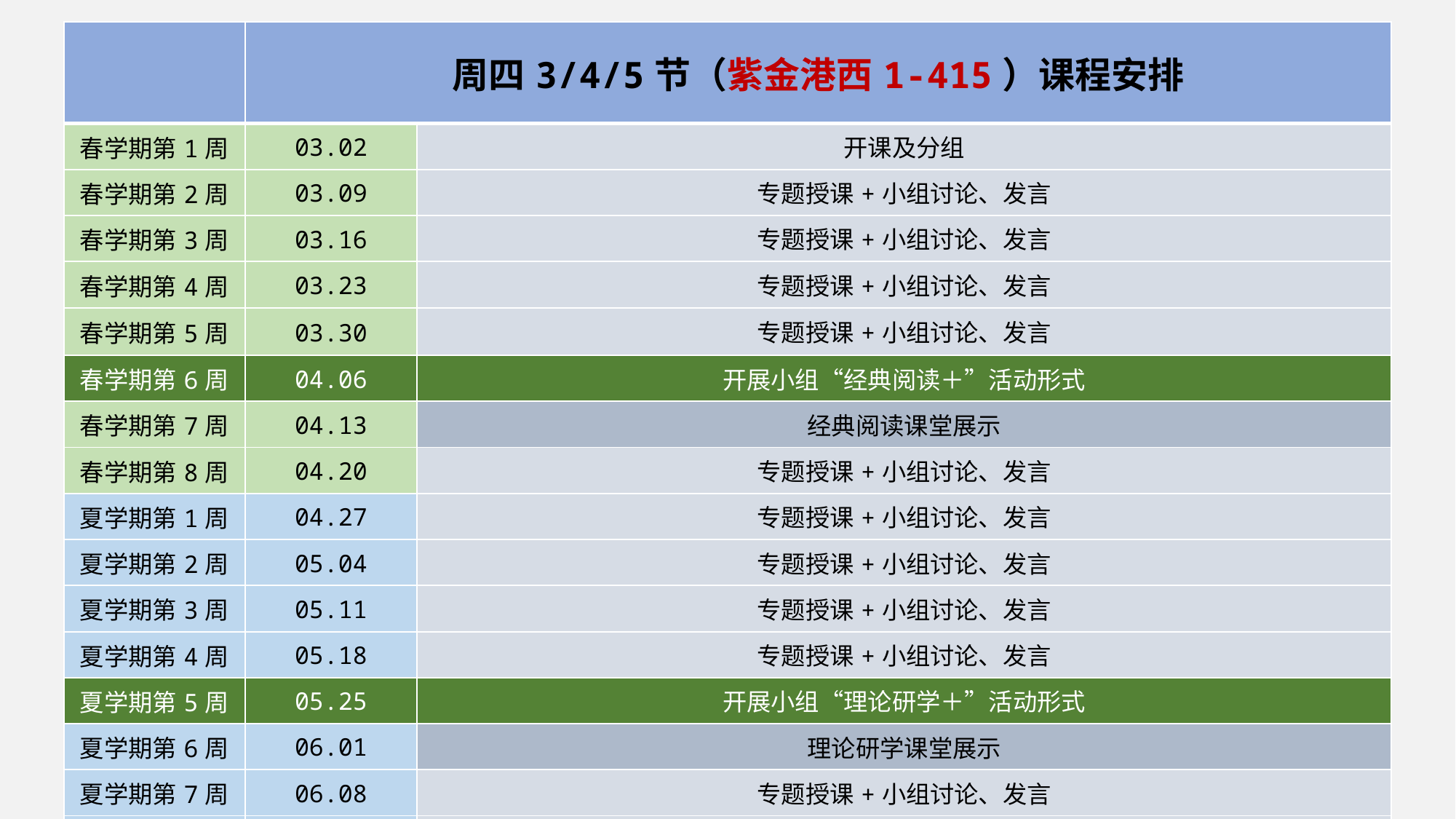

|  | 周四3/4/5节（紫金港西1-415）课程安排 |  |
| --- | --- | --- |
| 春学期第1周 | 03.02 | 开课及分组 |
| 春学期第2周 | 03.09 | 专题授课+小组讨论、发言 |
| 春学期第3周 | 03.16 | 专题授课+小组讨论、发言 |
| 春学期第4周 | 03.23 | 专题授课+小组讨论、发言 |
| 春学期第5周 | 03.30 | 专题授课+小组讨论、发言 |
| 春学期第6周 | 04.06 | 开展小组“经典阅读＋”活动形式 |
| 春学期第7周 | 04.13 | 经典阅读课堂展示 |
| 春学期第8周 | 04.20 | 专题授课+小组讨论、发言 |
| 夏学期第1周 | 04.27 | 专题授课+小组讨论、发言 |
| 夏学期第2周 | 05.04 | 专题授课+小组讨论、发言 |
| 夏学期第3周 | 05.11 | 专题授课+小组讨论、发言 |
| 夏学期第4周 | 05.18 | 专题授课+小组讨论、发言 |
| 夏学期第5周 | 05.25 | 开展小组“理论研学＋”活动形式 |
| 夏学期第6周 | 06.01 | 理论研学课堂展示 |
| 夏学期第7周 | 06.08 | 专题授课+小组讨论、发言 |
| 夏学期第8周 | 06.15 | 结课及复习 |